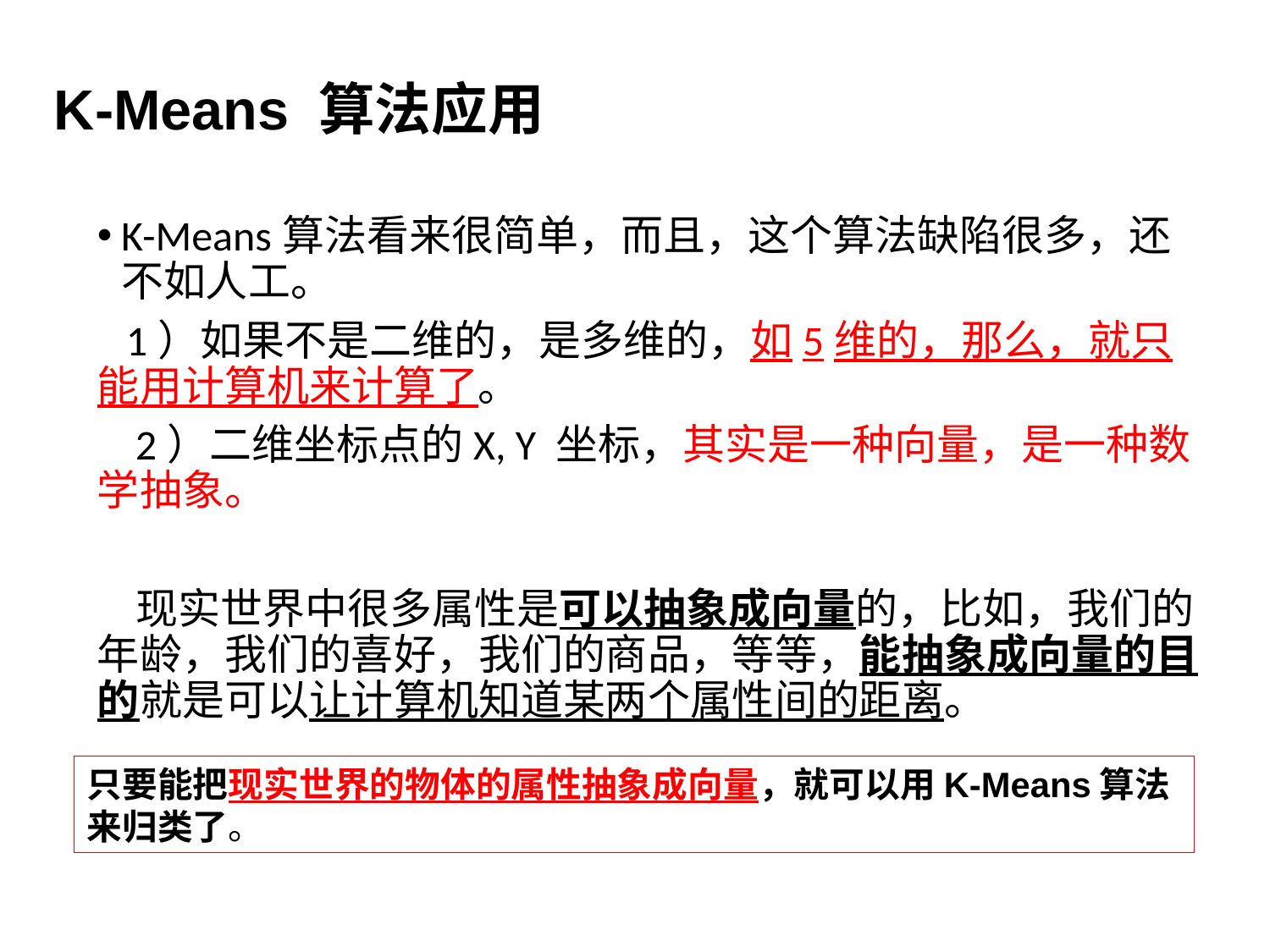

# K-Means 算法应用
K-Means算法看来很简单，而且，这个算法缺陷很多，还不如人工。
   1）如果不是二维的，是多维的，如5维的，那么，就只能用计算机来计算了。
    2）二维坐标点的X, Y 坐标，其实是一种向量，是一种数学抽象。

   现实世界中很多属性是可以抽象成向量的，比如，我们的年龄，我们的喜好，我们的商品，等等，能抽象成向量的目的就是可以让计算机知道某两个属性间的距离。
只要能把现实世界的物体的属性抽象成向量，就可以用K-Means算法来归类了。